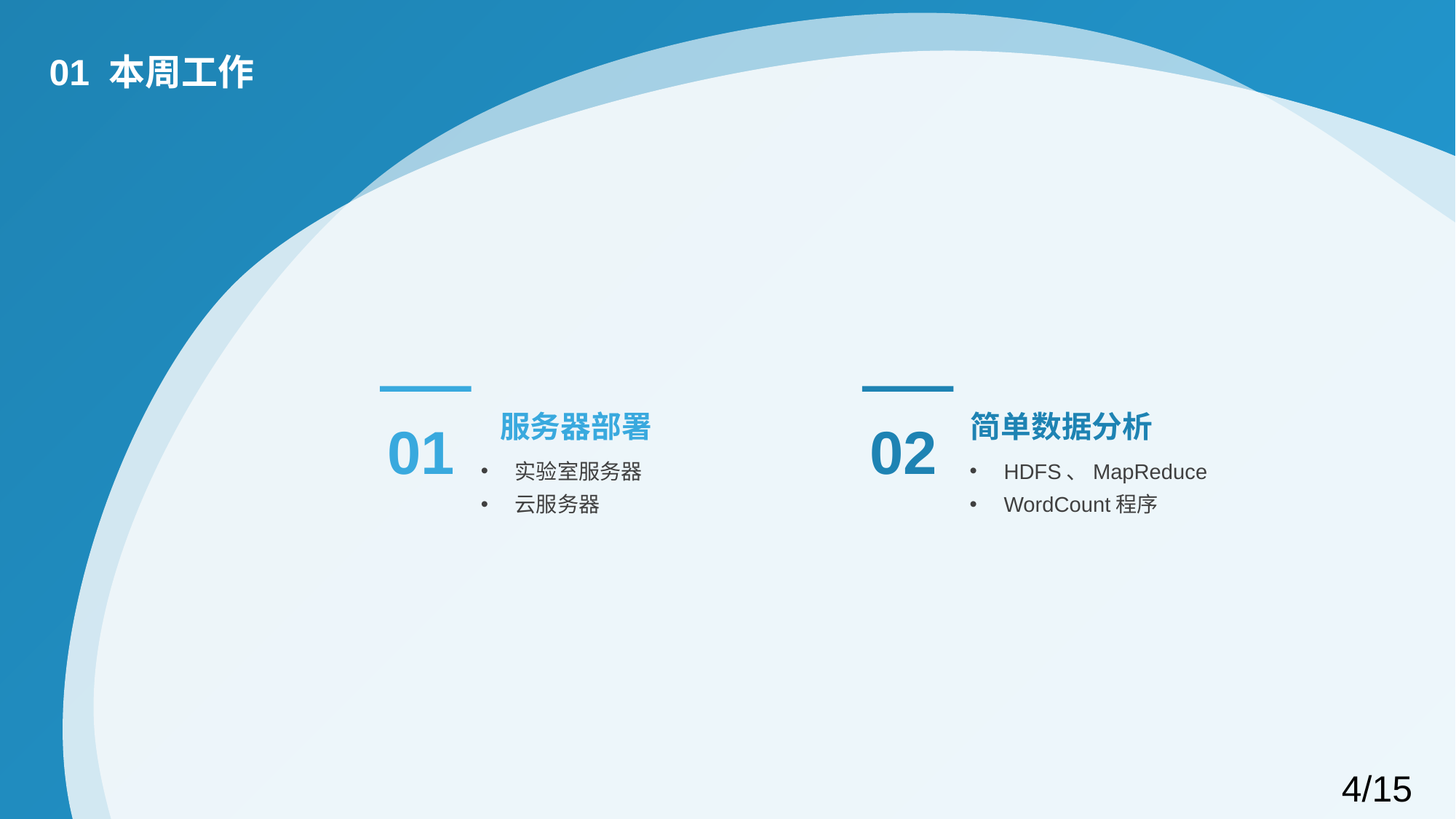

01 本周工作
01

02

 服务器部署
简单数据分析
实验室服务器
云服务器
HDFS、MapReduce
WordCount程序
4/15